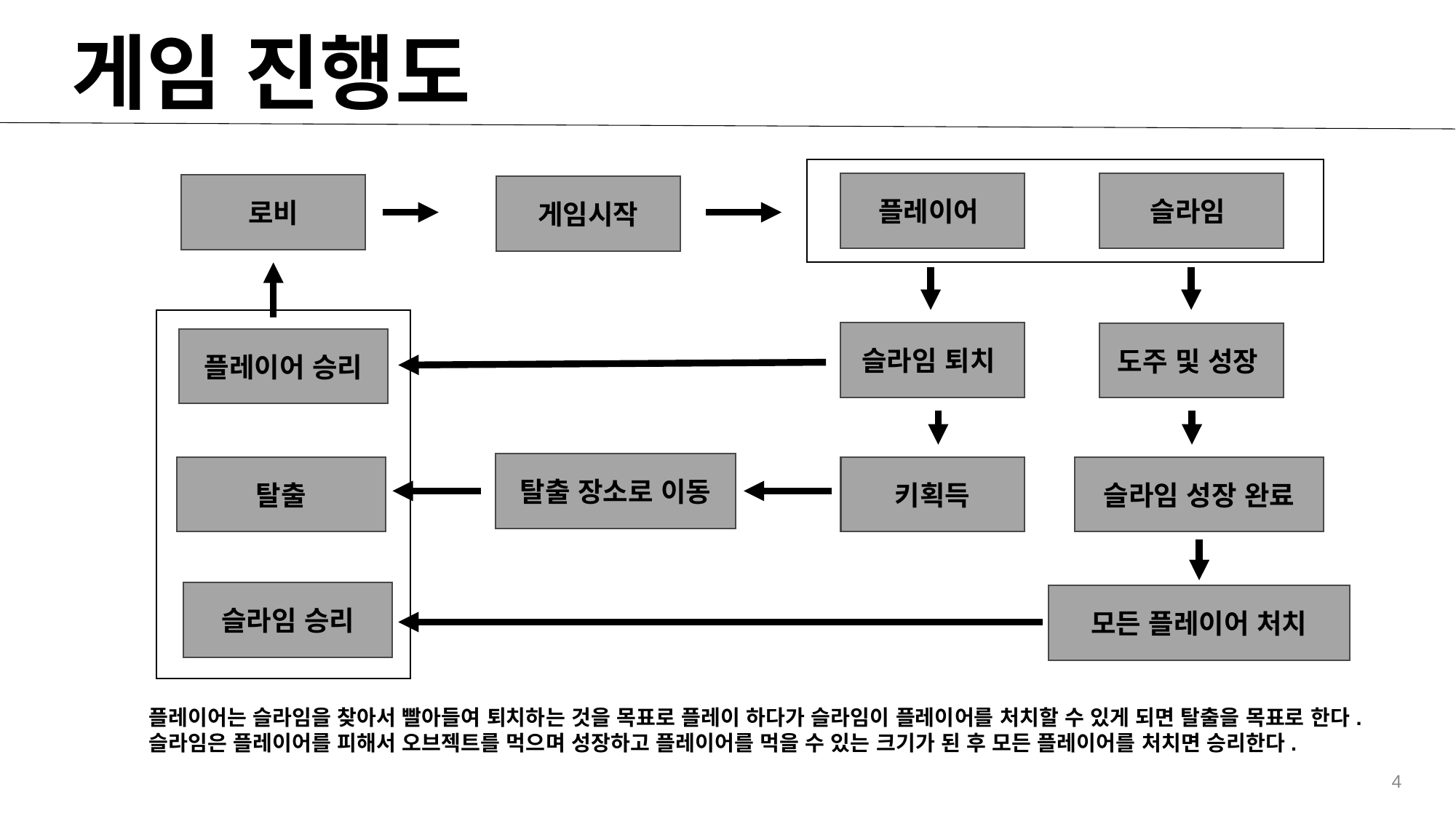

게임 진행도

플레이어
슬라임
로비
게임시작

슬라임 퇴치
도주 및 성장
플레이어 승리
탈출 장소로 이동
슬라임 성장 완료
탈출
키획득
슬라임 승리
모든 플레이어 처치
플레이어는 슬라임을 찾아서 빨아들여 퇴치하는 것을 목표로 플레이 하다가 슬라임이 플레이어를 처치할 수 있게 되면 탈출을 목표로 한다.
슬라임은 플레이어를 피해서 오브젝트를 먹으며 성장하고 플레이어를 먹을 수 있는 크기가 된 후 모든 플레이어를 처치면 승리한다.
4